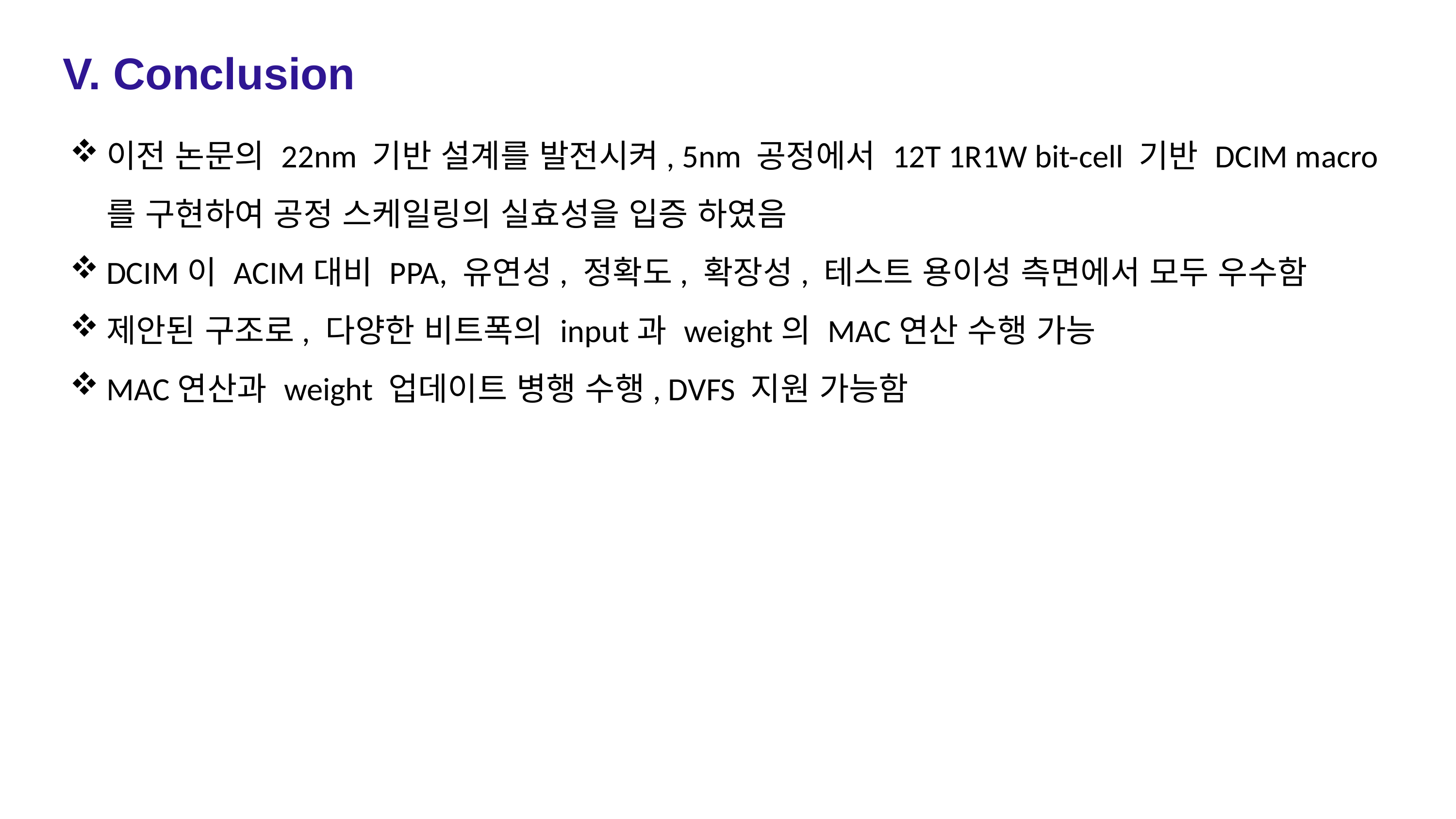

V. Conclusion
이전 논문의 22nm 기반 설계를 발전시켜, 5nm 공정에서 12T 1R1W bit-cell 기반 DCIM macro를 구현하여 공정 스케일링의 실효성을 입증 하였음
DCIM이 ACIM대비 PPA, 유연성, 정확도, 확장성, 테스트 용이성 측면에서 모두 우수함
제안된 구조로, 다양한 비트폭의 input과 weight의 MAC연산 수행 가능
MAC연산과 weight 업데이트 병행 수행, DVFS 지원 가능함